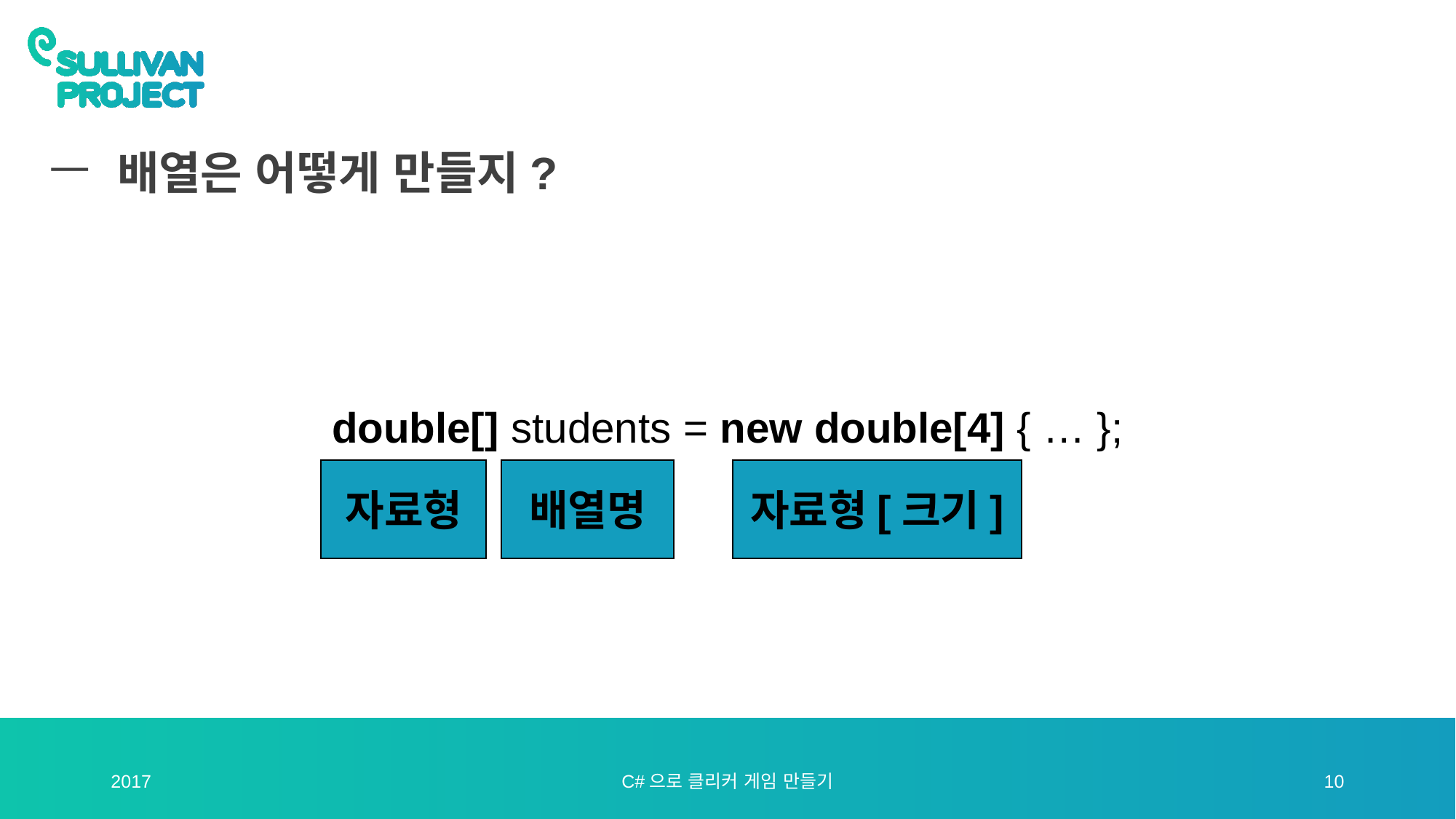

# 배열은 어떻게 만들지?
double[] students = new double[4] { … };

자료형
배열명
자료형[크기]
2017
C#으로 클리커 게임 만들기
10